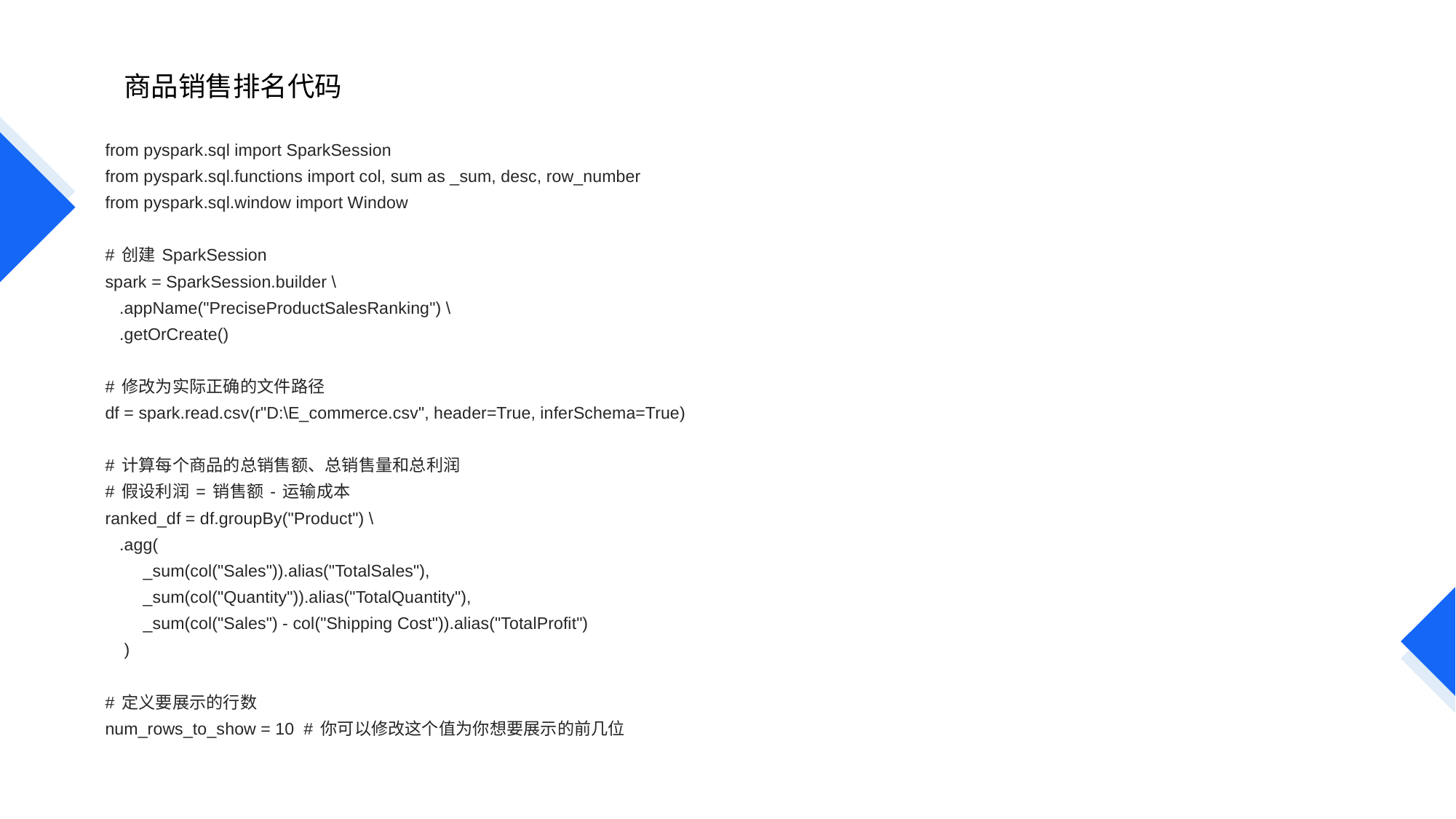

# 商品销售排名代码

from pyspark.sql import SparkSession
from pyspark.sql.functions import col, sum as _sum, desc, row_number
from pyspark.sql.window import Window

# 创建 SparkSession
spark = SparkSession.builder \
   .appName("PreciseProductSalesRanking") \
   .getOrCreate()

# 修改为实际正确的文件路径
df = spark.read.csv(r"D:\E_commerce.csv", header=True, inferSchema=True)

# 计算每个商品的总销售额、总销售量和总利润
# 假设利润 = 销售额 - 运输成本
ranked_df = df.groupBy("Product") \
   .agg(
        _sum(col("Sales")).alias("TotalSales"),
        _sum(col("Quantity")).alias("TotalQuantity"),
        _sum(col("Sales") - col("Shipping Cost")).alias("TotalProfit")
    )

# 定义要展示的行数
num_rows_to_show = 10  # 你可以修改这个值为你想要展示的前几位